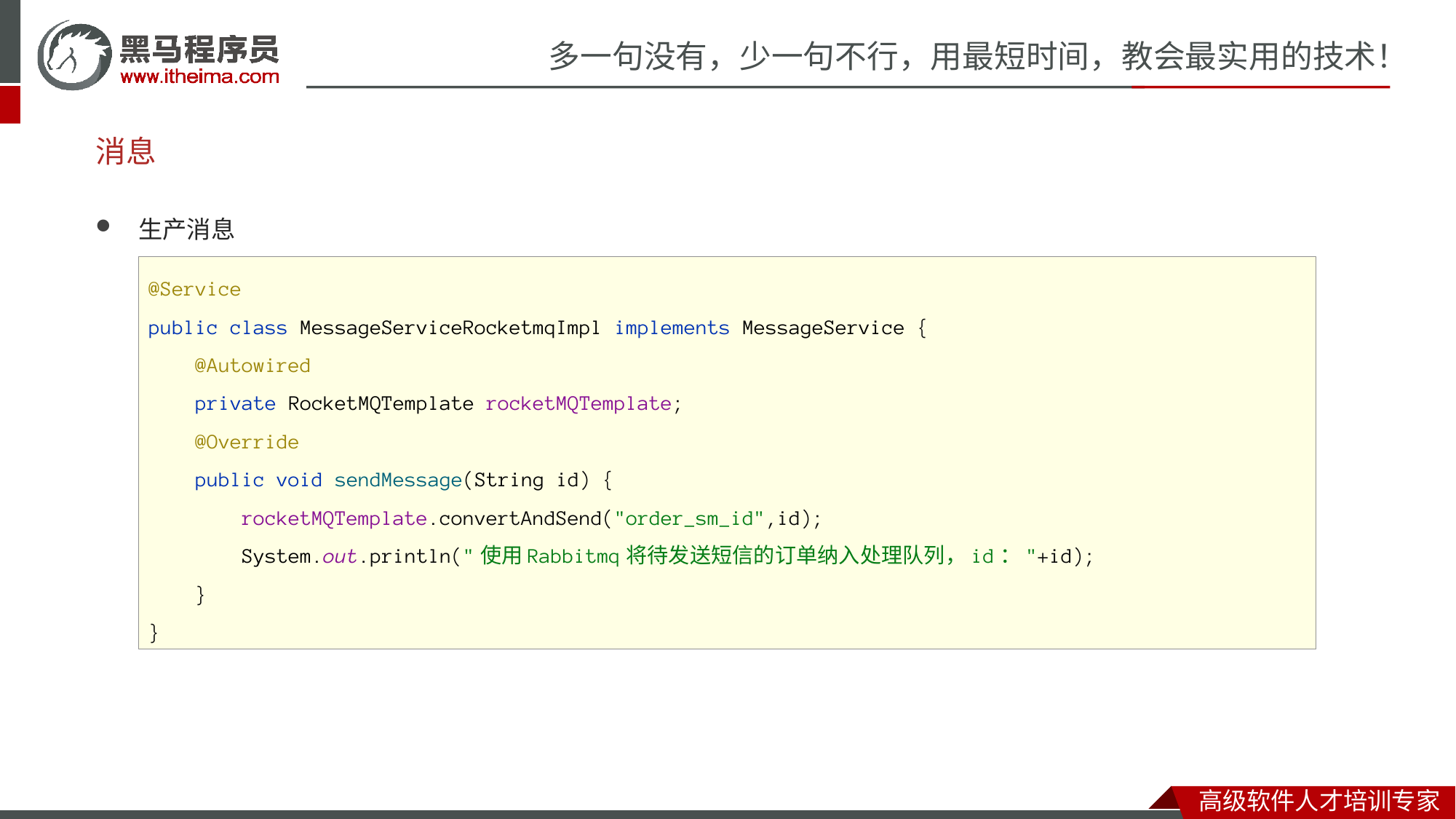

# 消息
生产消息
@Service
public class MessageServiceRocketmqImpl implements MessageService {
    @Autowired
    private RocketMQTemplate rocketMQTemplate;
    @Override
    public void sendMessage(String id) {
        rocketMQTemplate.convertAndSend("order_sm_id",id);
        System.out.println("使用Rabbitmq将待发送短信的订单纳入处理队列，id："+id);
    }
}